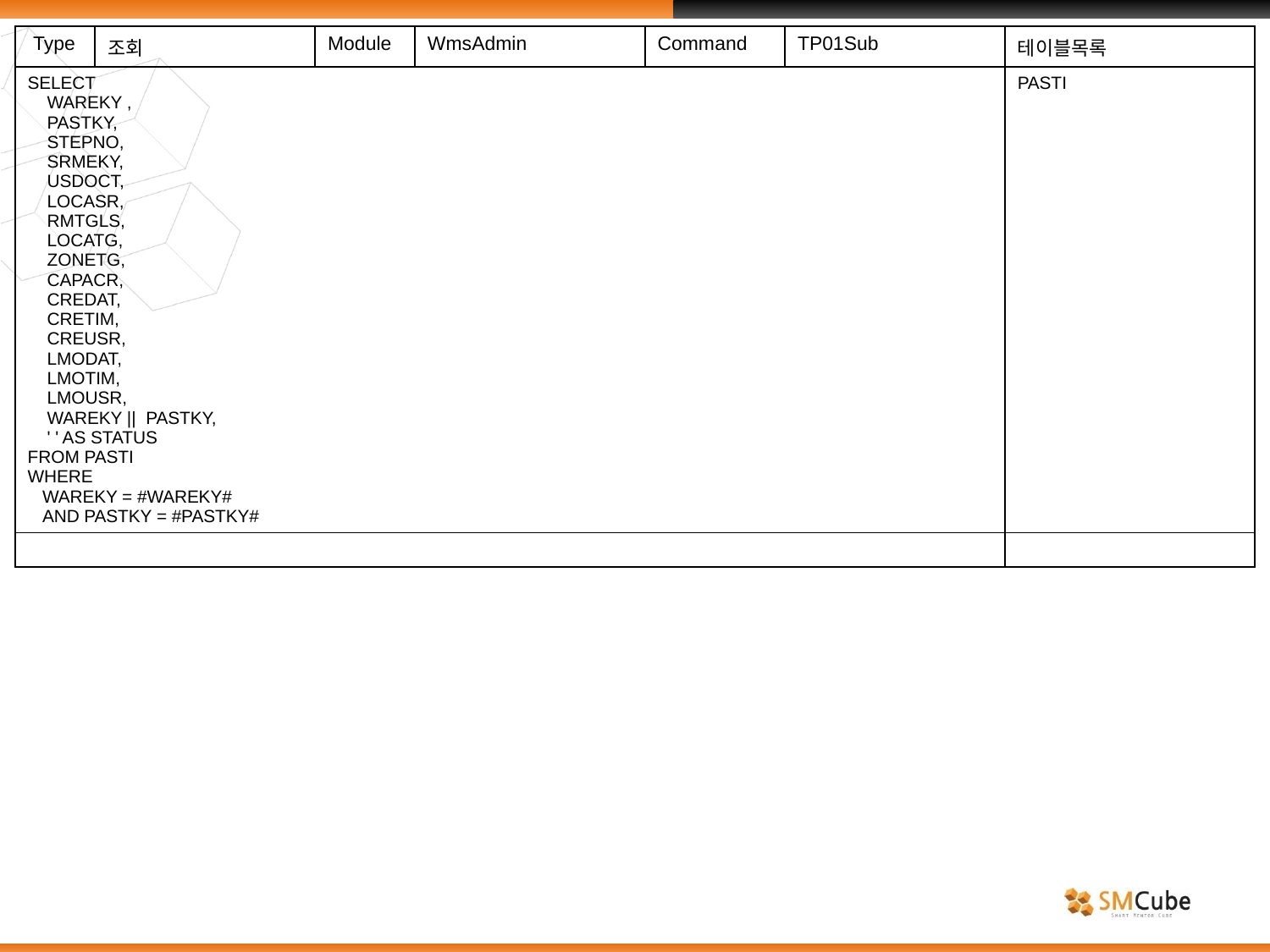

| Type | 조회 | Module | WmsAdmin | Command | TP01Sub | 테이블목록 |
| --- | --- | --- | --- | --- | --- | --- |
| SELECT WAREKY , PASTKY, STEPNO, SRMEKY, USDOCT, LOCASR, RMTGLS, LOCATG, ZONETG, CAPACR, CREDAT, CRETIM, CREUSR, LMODAT, LMOTIM, LMOUSR, WAREKY || PASTKY, ' ' AS STATUS FROM PASTI WHERE WAREKY = #WAREKY# AND PASTKY = #PASTKY# |  |  |  |  |  | PASTI |
|  |  |  |  |  |  |  |